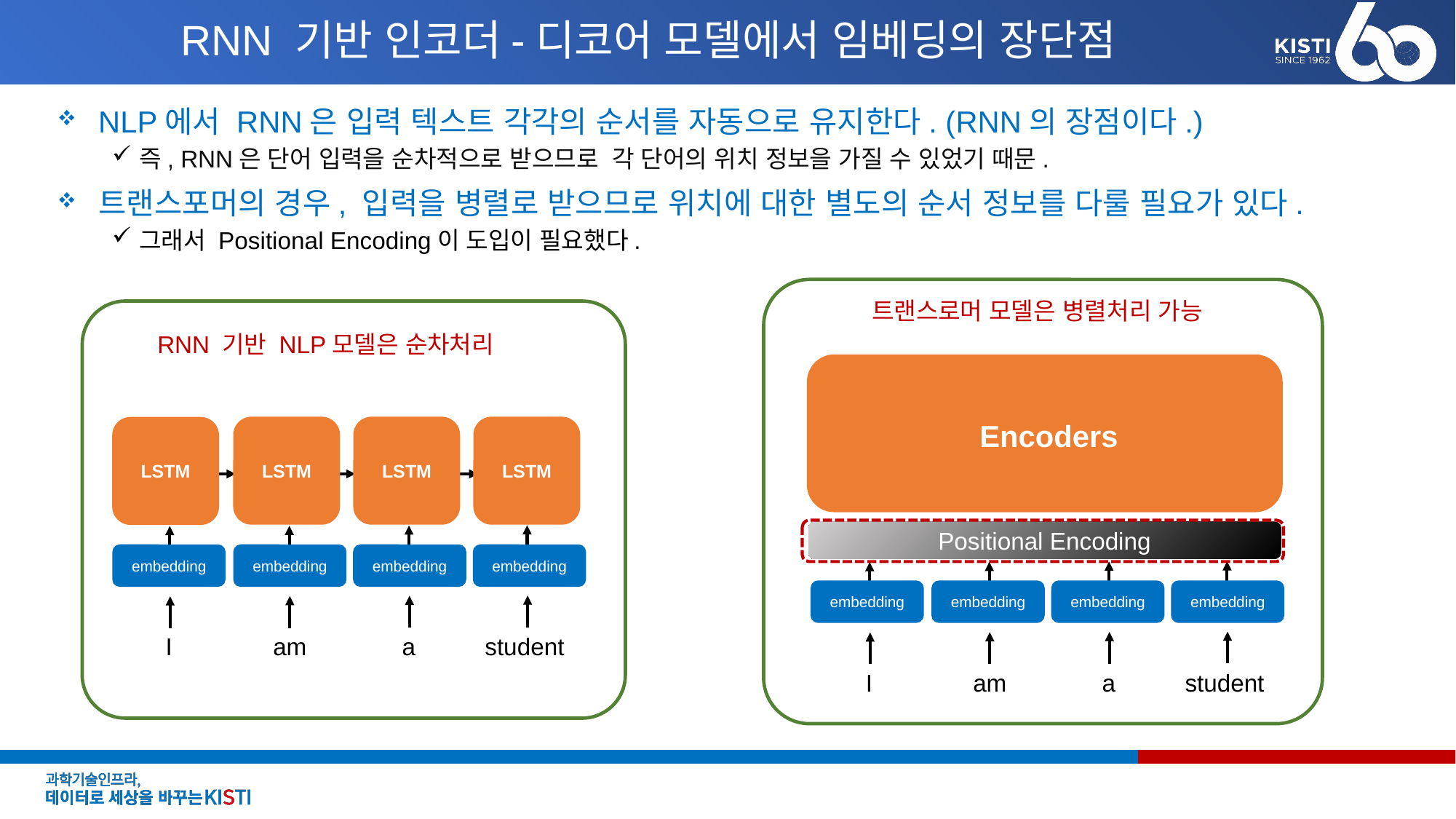

# RNN 기반 인코더-디코어 모델에서 임베딩의 장단점
NLP에서 RNN은 입력 텍스트 각각의 순서를 자동으로 유지한다. (RNN의 장점이다.)
즉, RNN은 단어 입력을 순차적으로 받으므로  각 단어의 위치 정보을 가질 수 있었기 때문.
트랜스포머의 경우, 입력을 병렬로 받으므로 위치에 대한 별도의 순서 정보를 다룰 필요가 있다.
그래서 Positional Encoding이 도입이 필요했다.

트랜스로머 모델은 병렬처리 가능

Encoders

Positional Encoding
embedding
embedding
embedding
embedding
I
am
a
student

RNN 기반 NLP모델은 순차처리
LSTM
LSTM
LSTM
LSTM
embedding
embedding
embedding
embedding
I
am
a
student